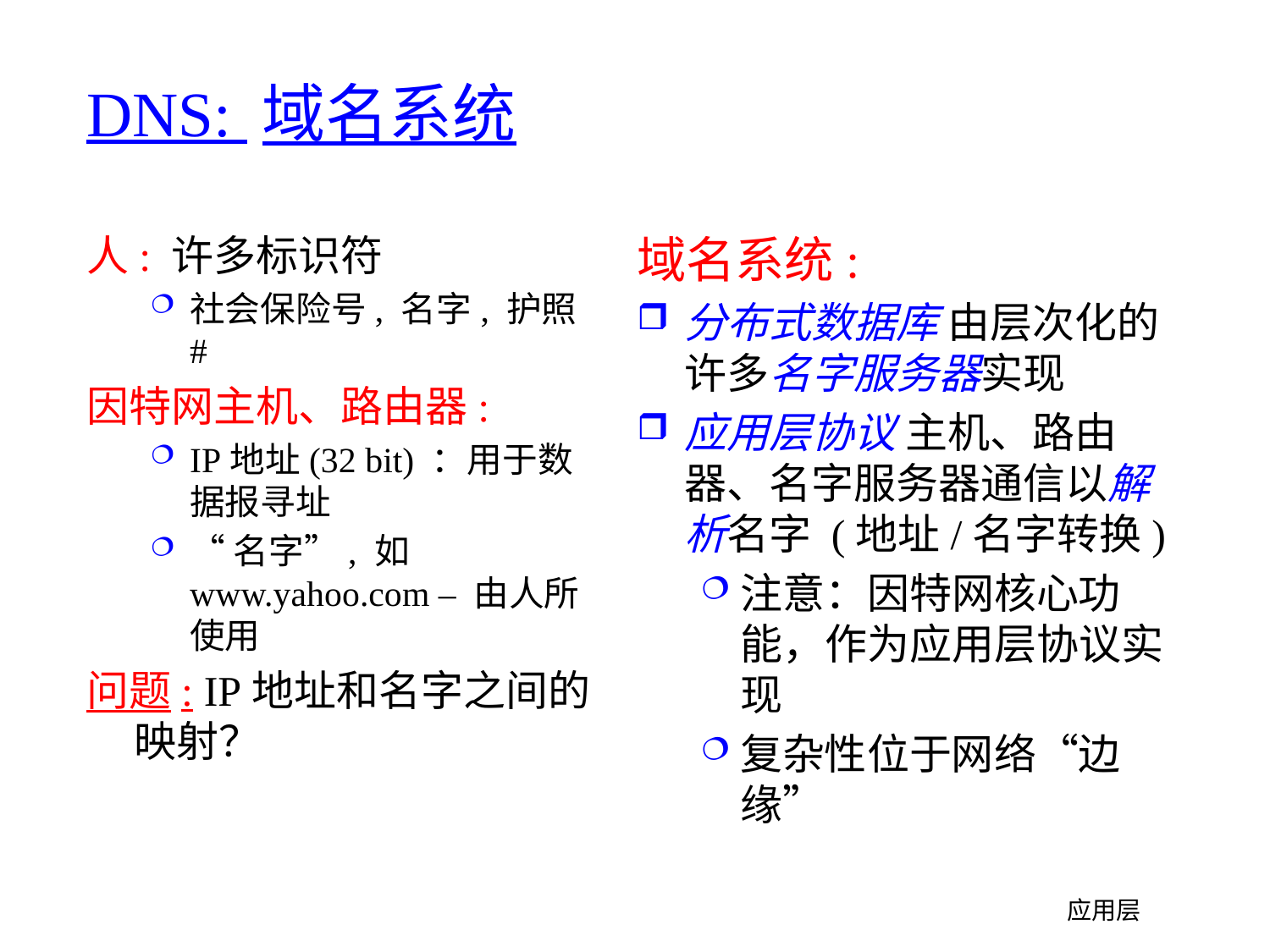

# DNS: 域名系统
人: 许多标识符
社会保险号, 名字, 护照 #
因特网主机、路由器:
IP地址(32 bit) ：用于数据报寻址
“名字”, 如www.yahoo.com – 由人所使用
问题: IP地址和名字之间的映射？
域名系统:
分布式数据库 由层次化的许多名字服务器实现
应用层协议 主机、路由器、名字服务器通信以解析名字 (地址/名字转换)
注意：因特网核心功能，作为应用层协议实现
复杂性位于网络“边缘”
应用层
64